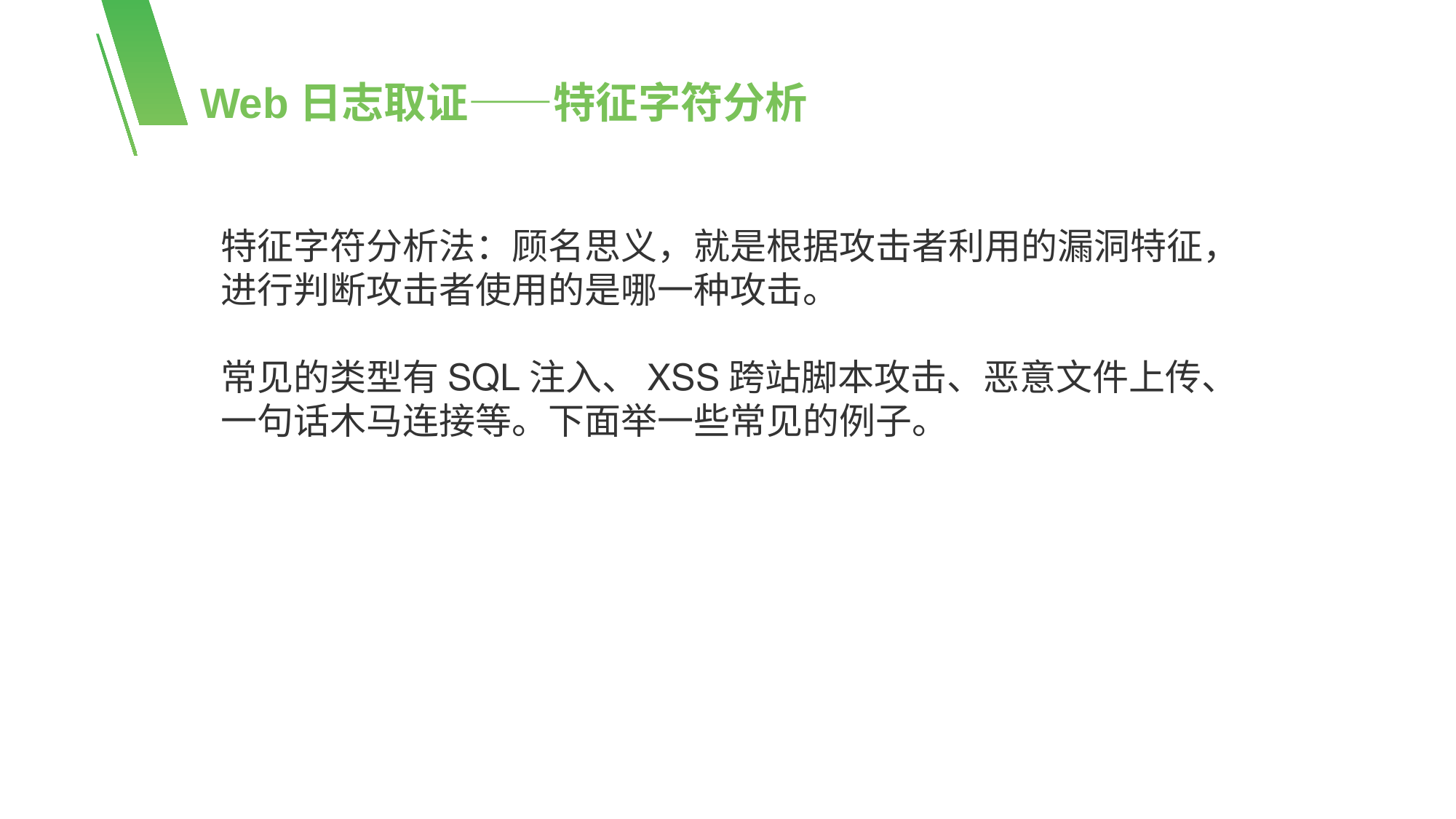

Web日志取证——特征字符分析
特征字符分析法：顾名思义，就是根据攻击者利用的漏洞特征，进行判断攻击者使用的是哪一种攻击。

常见的类型有SQL注入、XSS跨站脚本攻击、恶意文件上传、一句话木马连接等。下面举一些常见的例子。